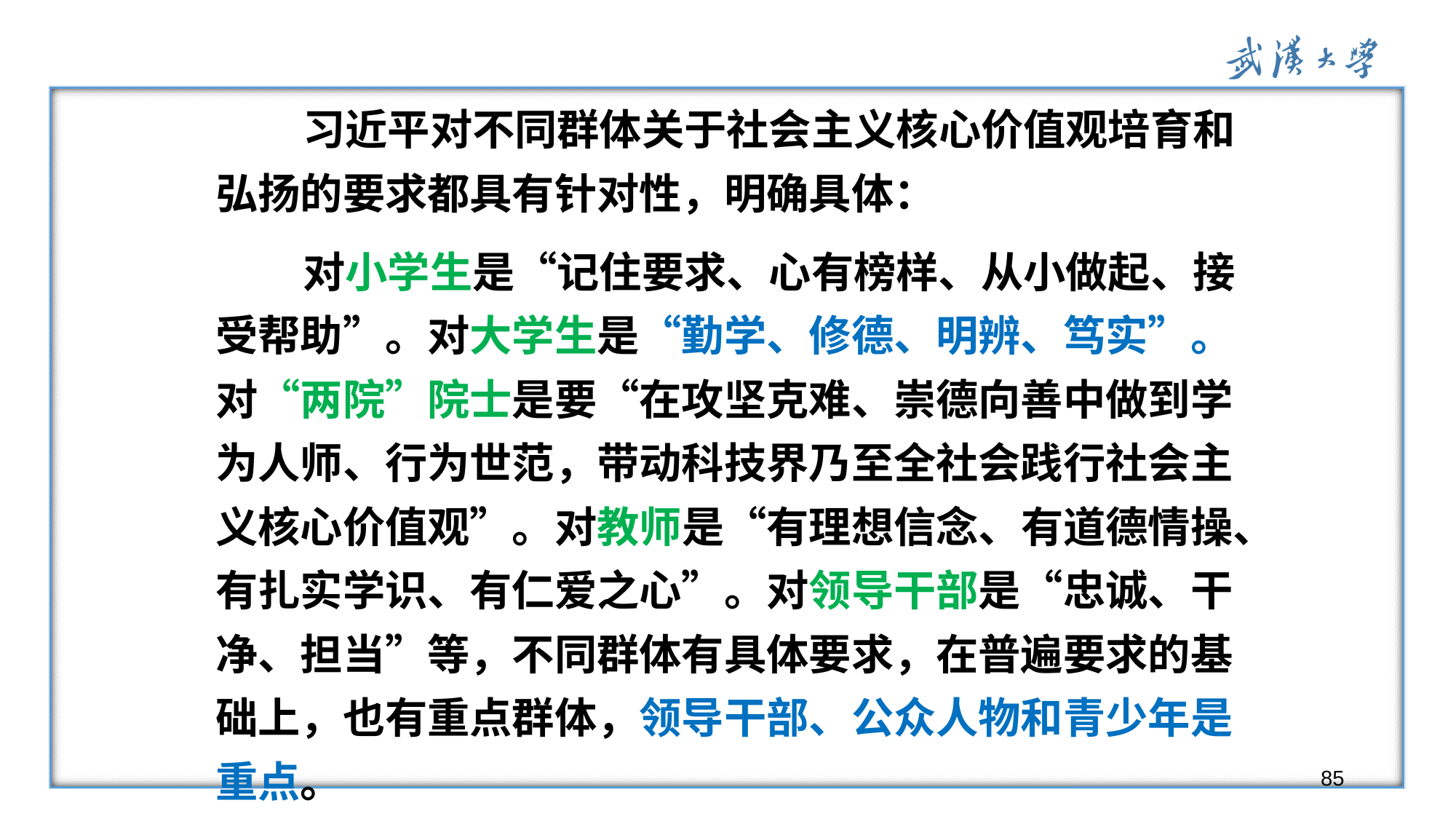

习近平对不同群体关于社会主义核心价值观培育和弘扬的要求都具有针对性，明确具体：
        对小学生是“记住要求、心有榜样、从小做起、接受帮助”。对大学生是“勤学、修德、明辨、笃实”。对“两院”院士是要“在攻坚克难、崇德向善中做到学为人师、行为世范，带动科技界乃至全社会践行社会主义核心价值观”。对教师是“有理想信念、有道德情操、有扎实学识、有仁爱之心”。对领导干部是“忠诚、干净、担当”等，不同群体有具体要求，在普遍要求的基础上，也有重点群体，领导干部、公众人物和青少年是重点。
85